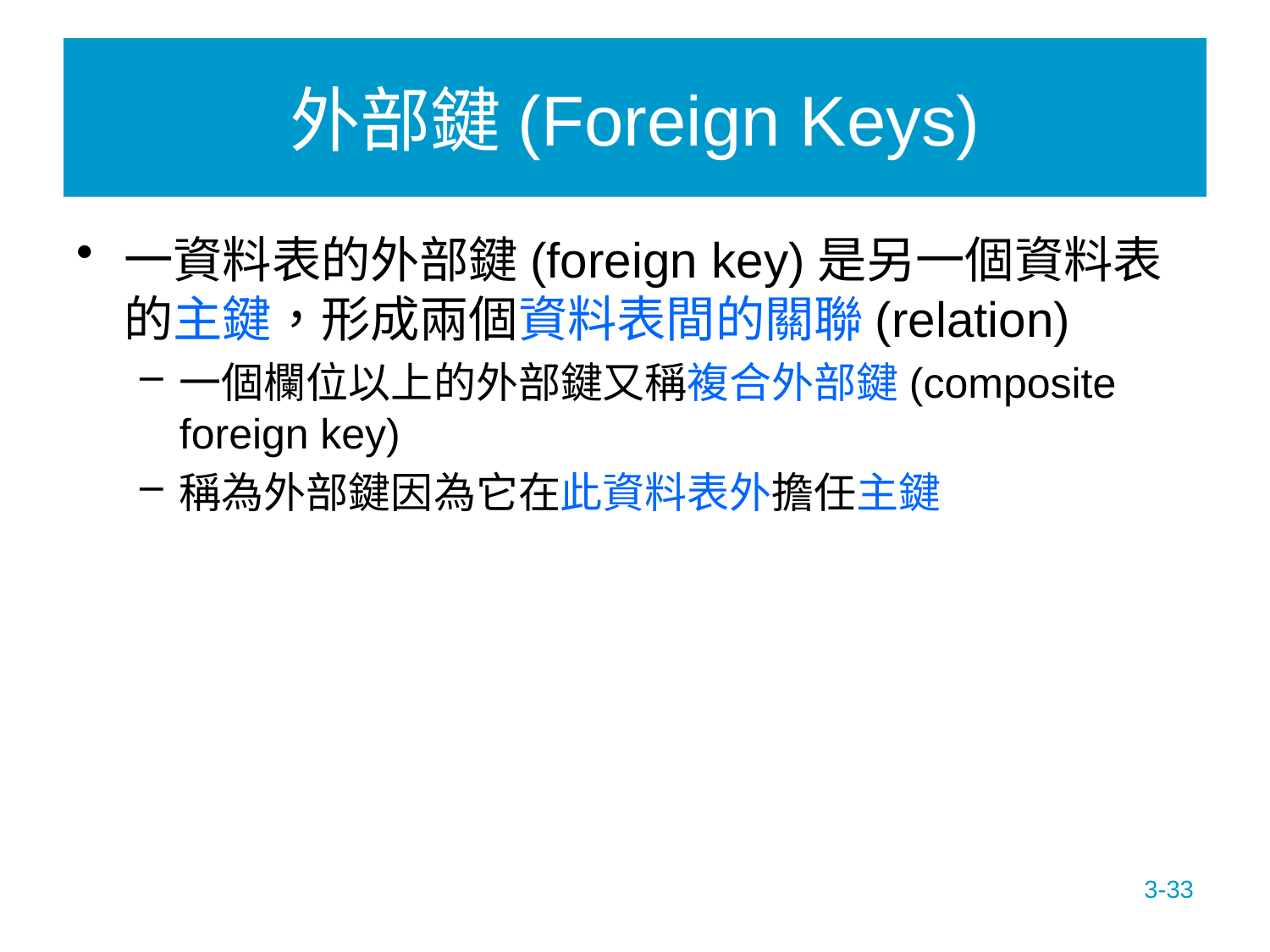

# 外部鍵(Foreign Keys)
一資料表的外部鍵(foreign key)是另一個資料表的主鍵，形成兩個資料表間的關聯(relation)
一個欄位以上的外部鍵又稱複合外部鍵(composite foreign key)
稱為外部鍵因為它在此資料表外擔任主鍵
3-33